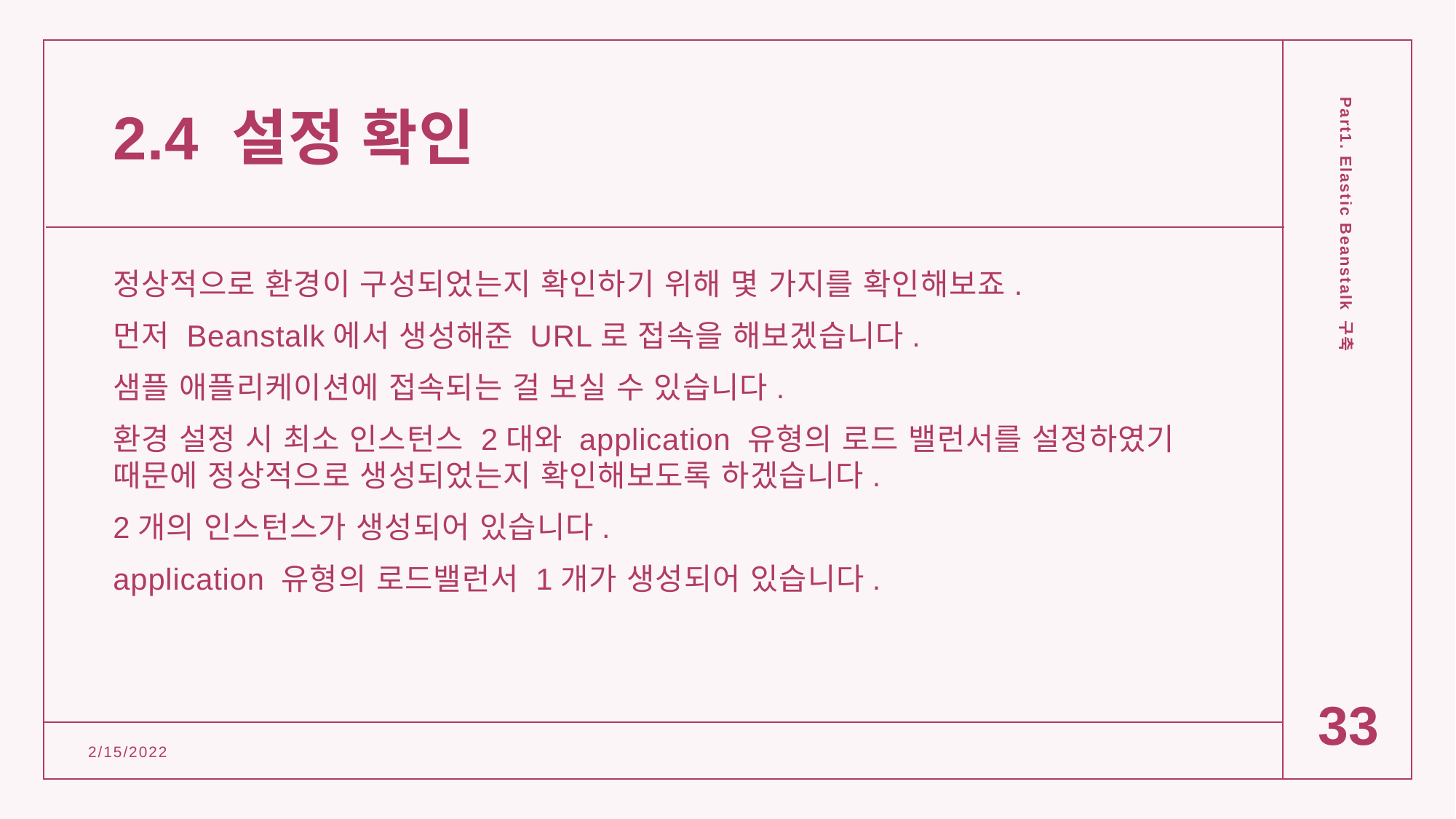

# 2.4 설정 확인
정상적으로 환경이 구성되었는지 확인하기 위해 몇 가지를 확인해보죠.
먼저 Beanstalk에서 생성해준 URL로 접속을 해보겠습니다.
샘플 애플리케이션에 접속되는 걸 보실 수 있습니다.
환경 설정 시 최소 인스턴스 2대와 application 유형의 로드 밸런서를 설정하였기 때문에 정상적으로 생성되었는지 확인해보도록 하겠습니다.
2개의 인스턴스가 생성되어 있습니다.
application 유형의 로드밸런서 1개가 생성되어 있습니다.
Part1. Elastic Beanstalk 구축
33
2/15/2022